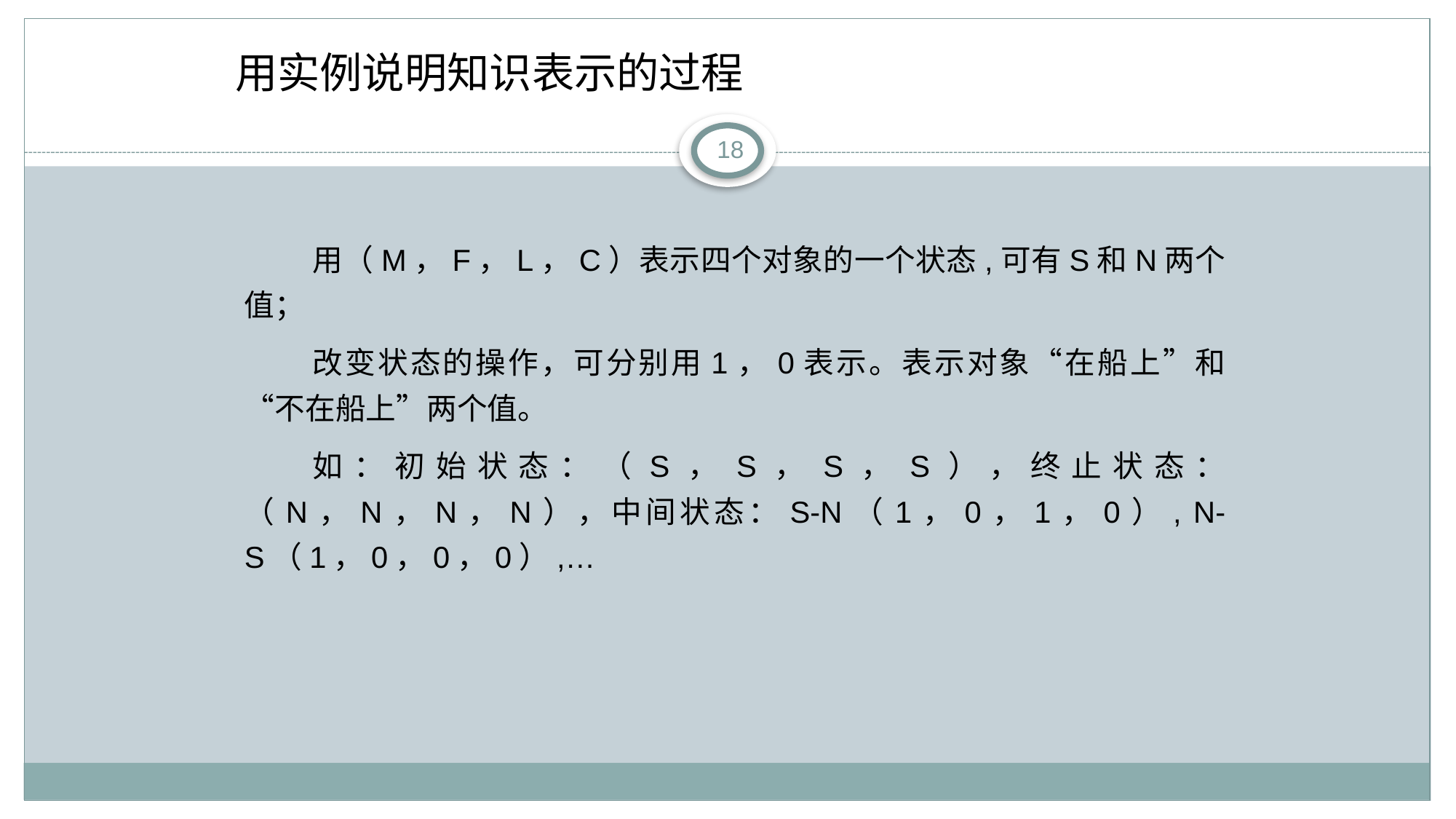

用实例说明知识表示的过程
18
用（M，F，L，C）表示四个对象的一个状态,可有S和N两个值；
改变状态的操作，可分别用1，0表示。表示对象“在船上”和“不在船上”两个值。
如：初始状态：（S，S，S，S），终止状态：（N，N，N，N），中间状态：S-N（1，0，1，0）, N-S（1，0，0，0）,…